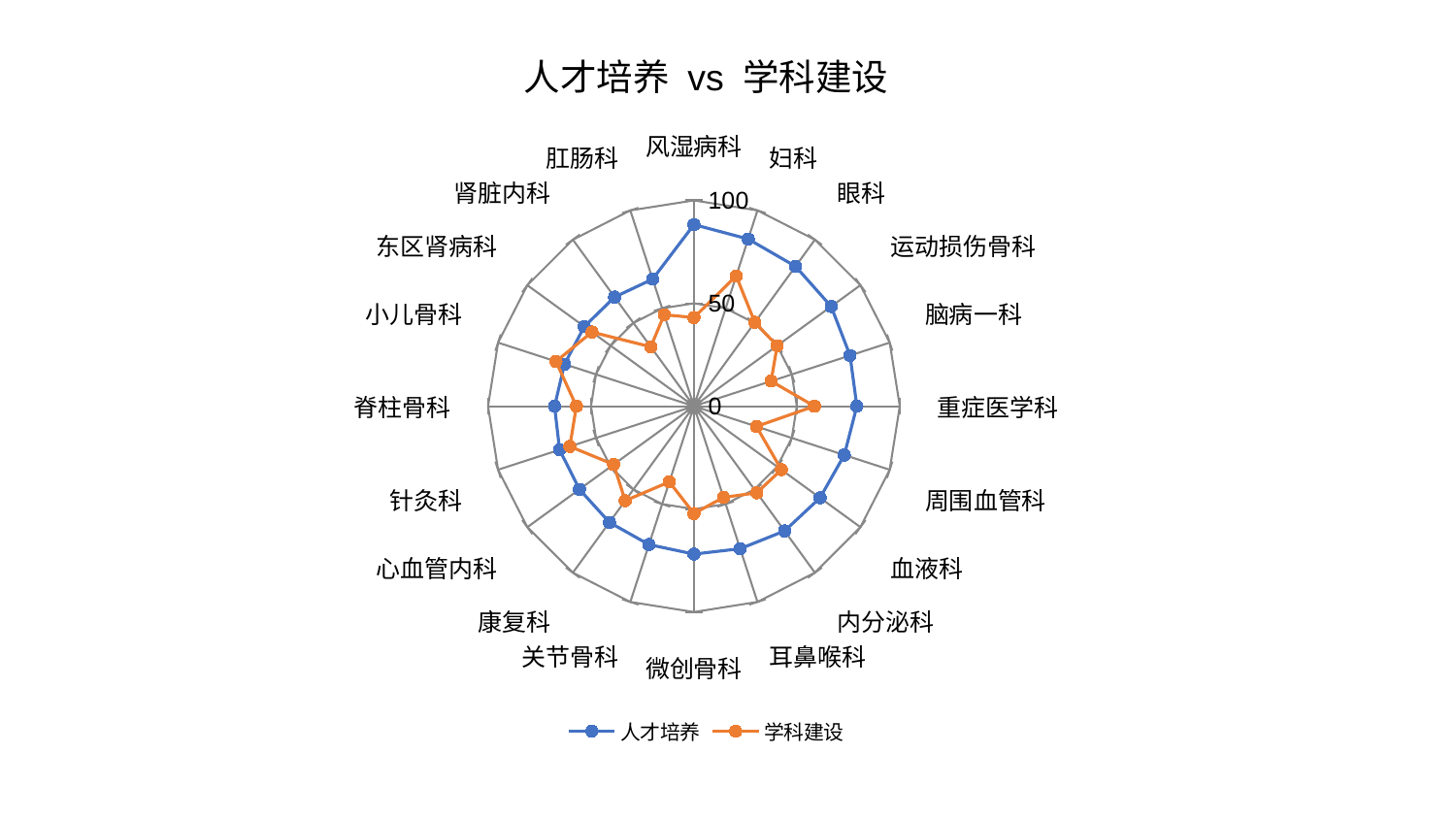

### Chart: 人才培养 vs 学科建设

| Category | 人才培养 | 学科建设 |
|---|---|---|
| 风湿病科 | 88.24030320848034 | 43.07625269562403 |
| 妇科 | 85.39404526894684 | 66.53789616386088 |
| 眼科 | 83.99334051056019 | 50.358982997513586 |
| 运动损伤骨科 | 82.43147653126711 | 50.005241842029776 |
| 脑病一科 | 79.76207259854164 | 39.443548365289026 |
| 重症医学科 | 79.15561773426735 | 58.55367707413468 |
| 周围血管科 | 76.81270096147435 | 31.943871580358085 |
| 血液科 | 75.77053393959201 | 52.522791702892135 |
| 内分泌科 | 74.93850793633788 | 52.02380059341313 |
| 耳鼻喉科 | 72.80966771557564 | 46.62754011256613 |
| 微创骨科 | 71.86595681410869 | 52.161493739928005 |
| 关节骨科 | 70.7080850629943 | 38.69217313885098 |
| 康复科 | 69.79008723401013 | 56.75658473844623 |
| 心血管内科 | 68.7497791108148 | 48.195502923032 |
| 针灸科 | 68.59777153929595 | 63.36538302810313 |
| 脊柱骨科 | 67.68857220112592 | 57.07399970933522 |
| 小儿骨科 | 66.079943223288 | 70.44694687556813 |
| 东区肾病科 | 65.8225230774425 | 61.24933473461942 |
| 肾脏内科 | 65.52723481055823 | 35.662592001921816 |
| 肛肠科 | 64.92556363148562 | 46.725617992224095 |
86